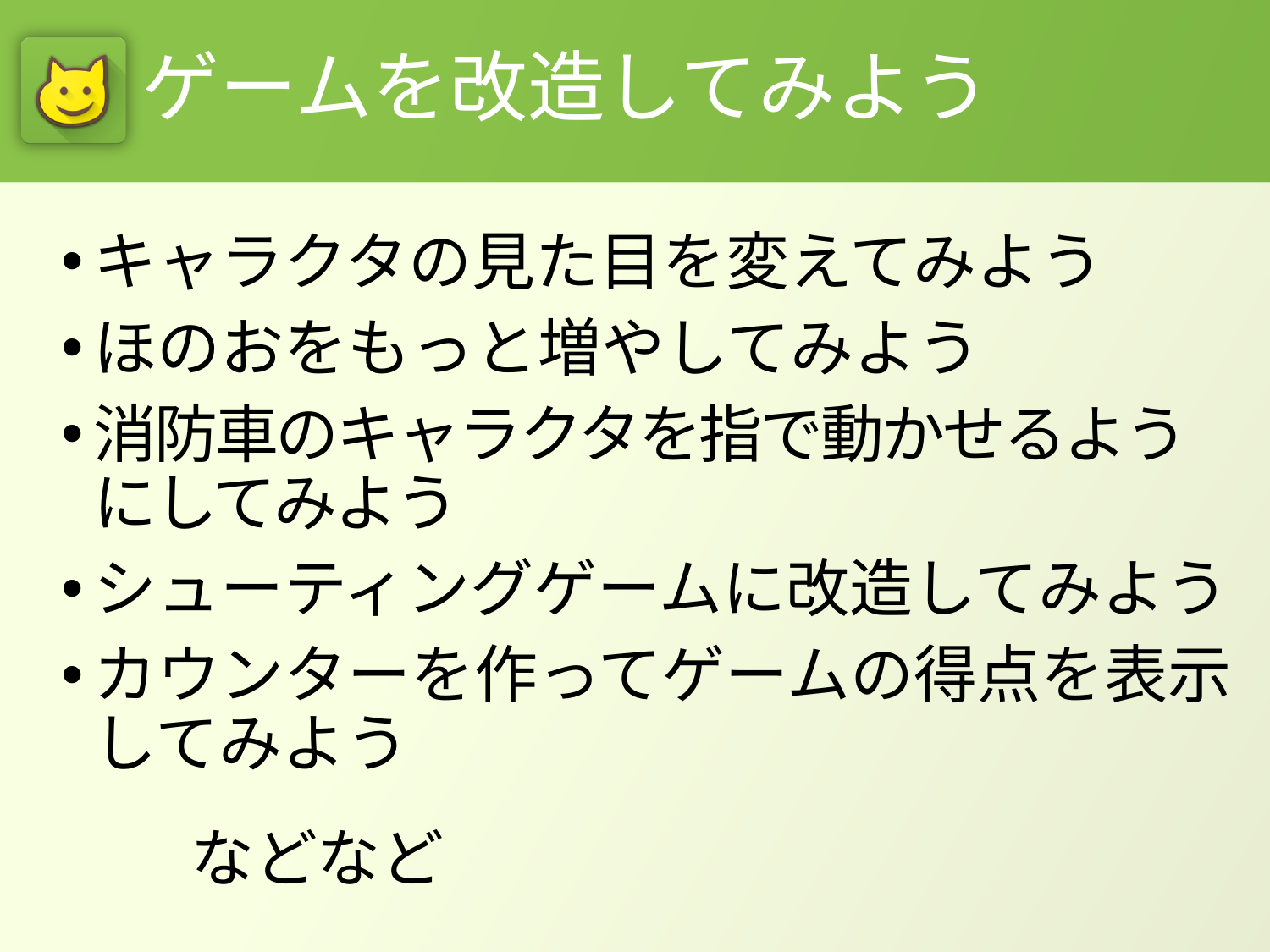

ゲームを改造してみよう
キャラクタの見た目を変えてみよう
ほのおをもっと増やしてみよう
消防車のキャラクタを指で動かせるようにしてみよう
シューティングゲームに改造してみよう
カウンターを作ってゲームの得点を表示してみよう
　　などなど